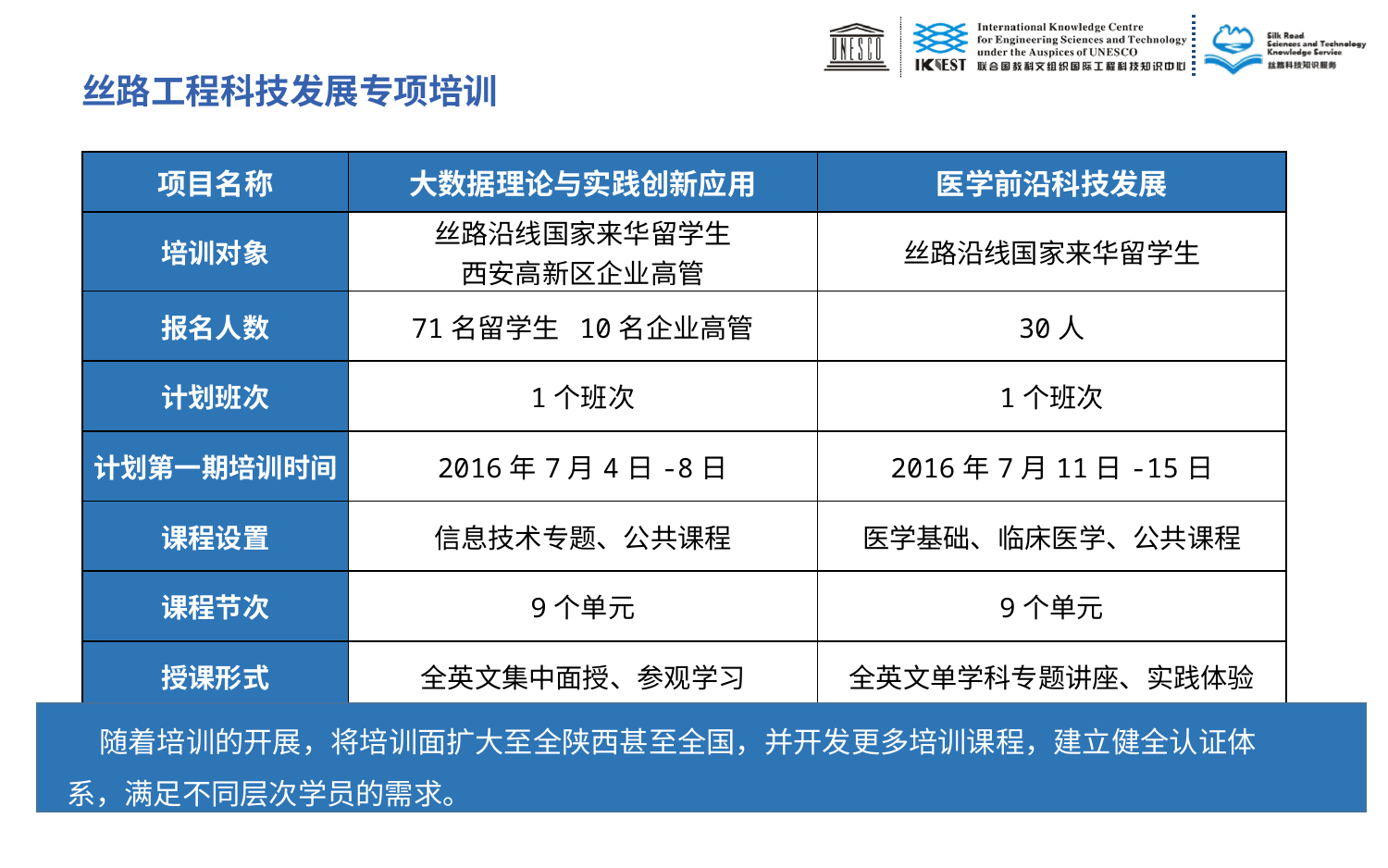

丝路工程科技发展专项培训
| 项目名称 | 大数据理论与实践创新应用 | 医学前沿科技发展 |
| --- | --- | --- |
| 培训对象 | 丝路沿线国家来华留学生 西安高新区企业高管 | 丝路沿线国家来华留学生 |
| 报名人数 | 71名留学生 10名企业高管 | 30人 |
| 计划班次 | 1个班次 | 1个班次 |
| 计划第一期培训时间 | 2016年7月4日-8日 | 2016年7月11日-15日 |
| 课程设置 | 信息技术专题、公共课程 | 医学基础、临床医学、公共课程 |
| 课程节次 | 9个单元 | 9个单元 |
| 授课形式 | 全英文集中面授、参观学习 | 全英文单学科专题讲座、实践体验 |
    随着培训的开展，将培训面扩大至全陕西甚至全国，并开发更多培训课程，建立健全认证体系，满足不同层次学员的需求。